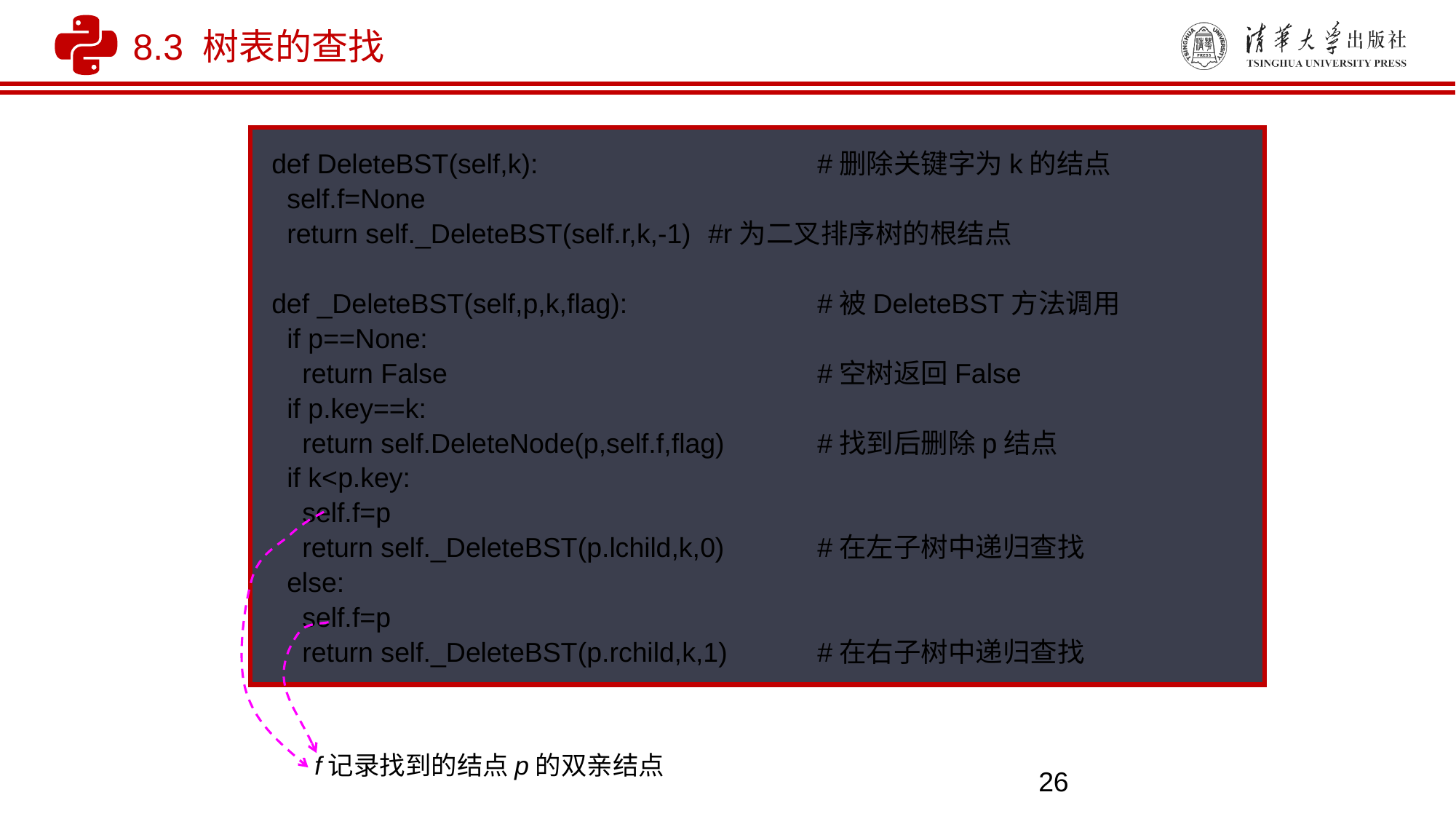

8.3 树表的查找
def DeleteBST(self,k):		 	#删除关键字为k的结点
  self.f=None
  return self._DeleteBST(self.r,k,-1)	#r为二叉排序树的根结点

def _DeleteBST(self,p,k,flag):	       	#被DeleteBST方法调用
  if p==None:
    return False		  		#空树返回False
  if p.key==k:
    return self.DeleteNode(p,self.f,flag)	#找到后删除p结点
  if k<p.key:
    self.f=p
    return self._DeleteBST(p.lchild,k,0)	#在左子树中递归查找
  else:
    self.f=p
    return self._DeleteBST(p.rchild,k,1)	#在右子树中递归查找

f记录找到的结点p的双亲结点
26